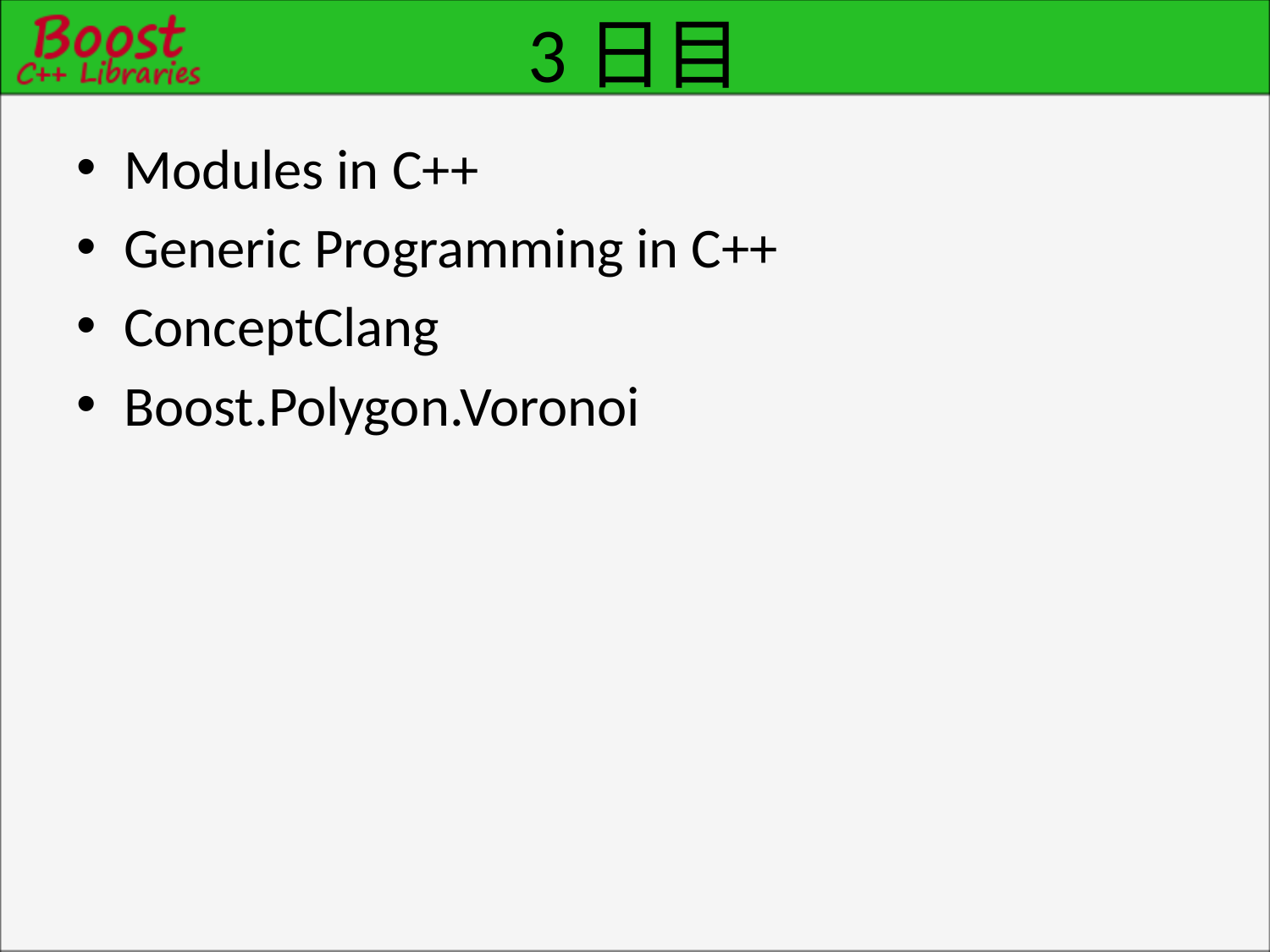

# 3日目
Modules in C++
Generic Programming in C++
ConceptClang
Boost.Polygon.Voronoi